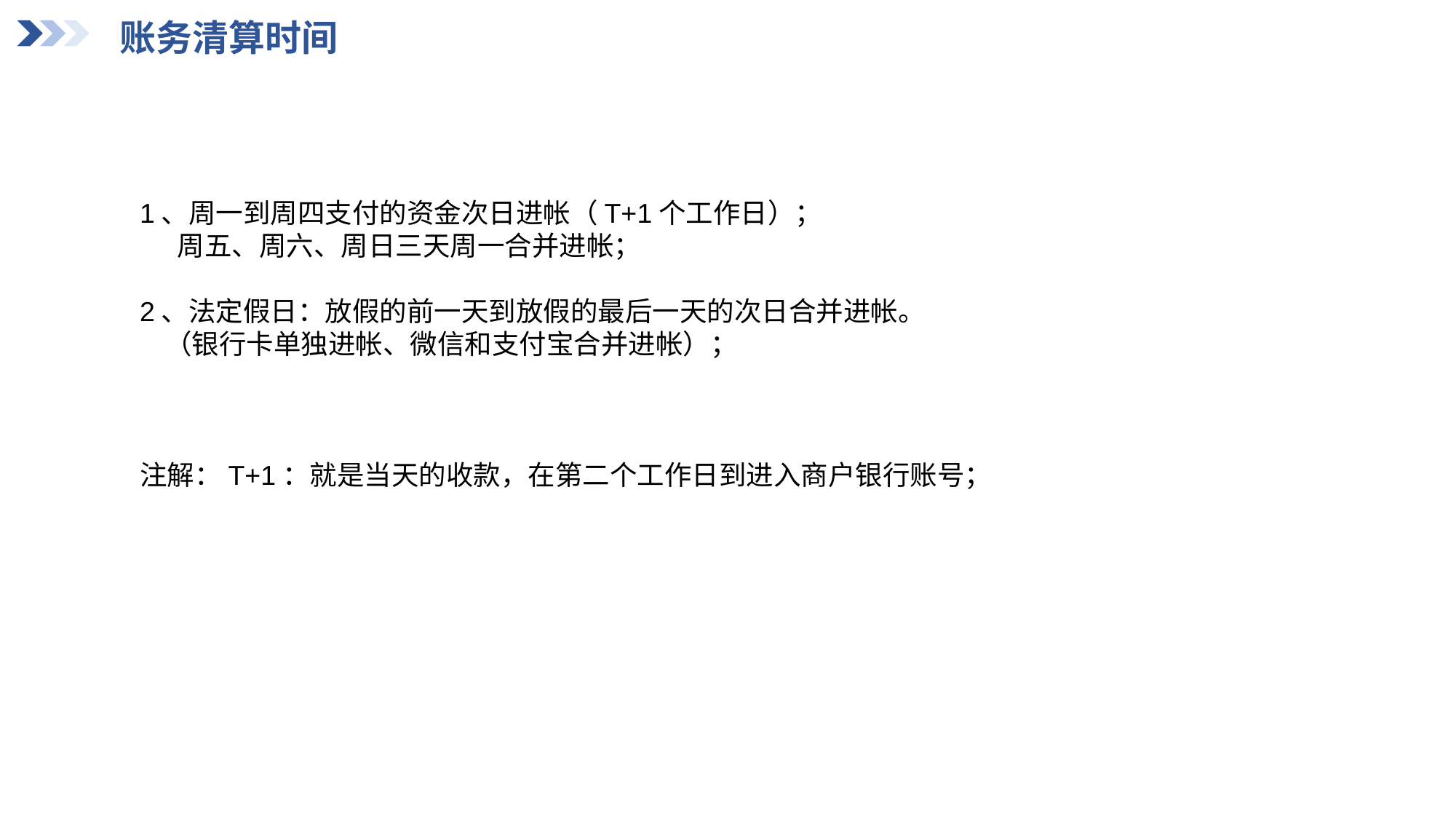

账务清算时间

1、周一到周四支付的资金次日进帐（T+1个工作日）；
     周五、周六、周日三天周一合并进帐；

2、法定假日：放假的前一天到放假的最后一天的次日合并进帐。
   （银行卡单独进帐、微信和支付宝合并进帐）；

注解：T+1：就是当天的收款，在第二个工作日到进入商户银行账号；